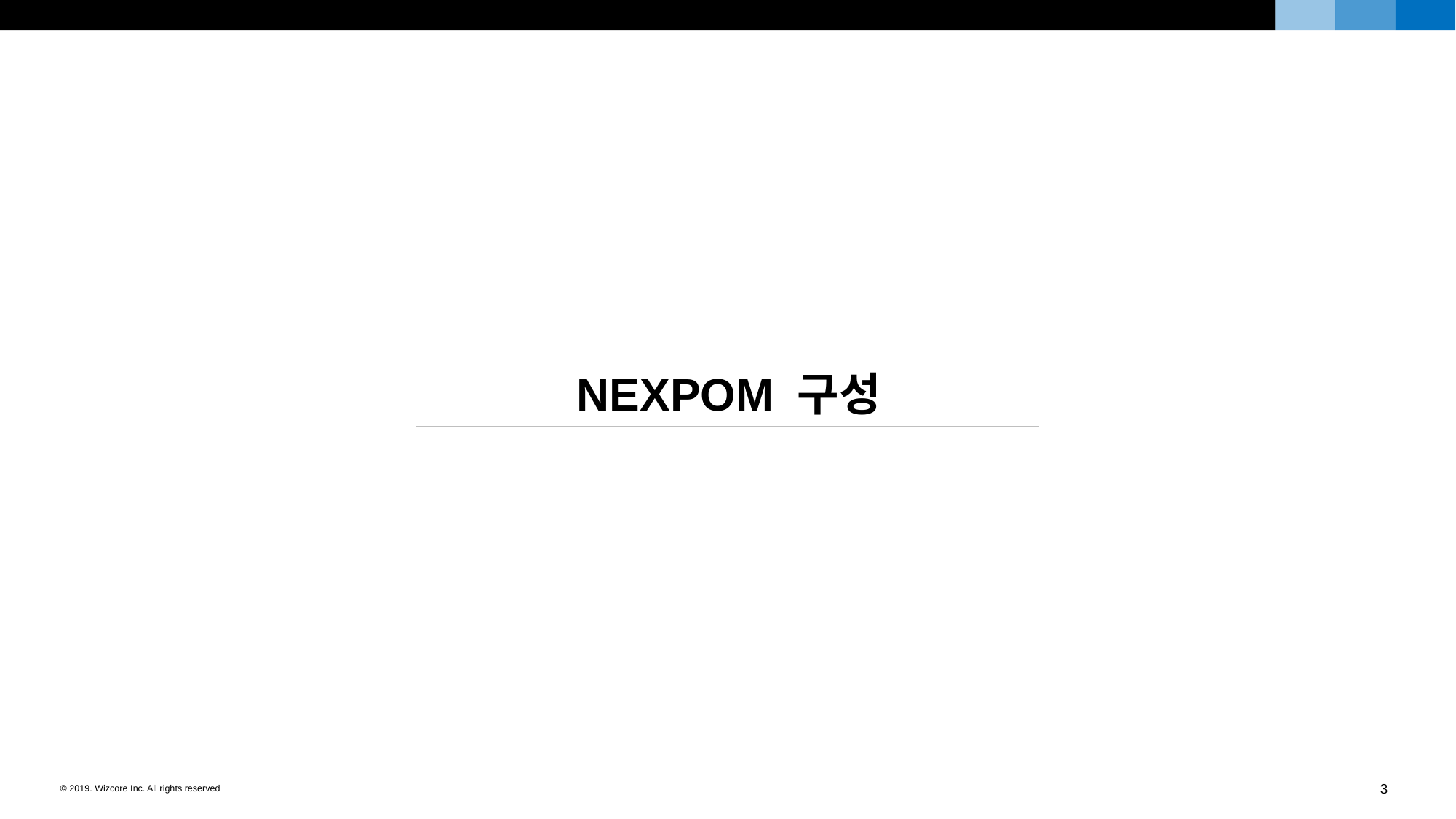

NEXPOM 구성
3
© 2019. Wizcore Inc. All rights reserved